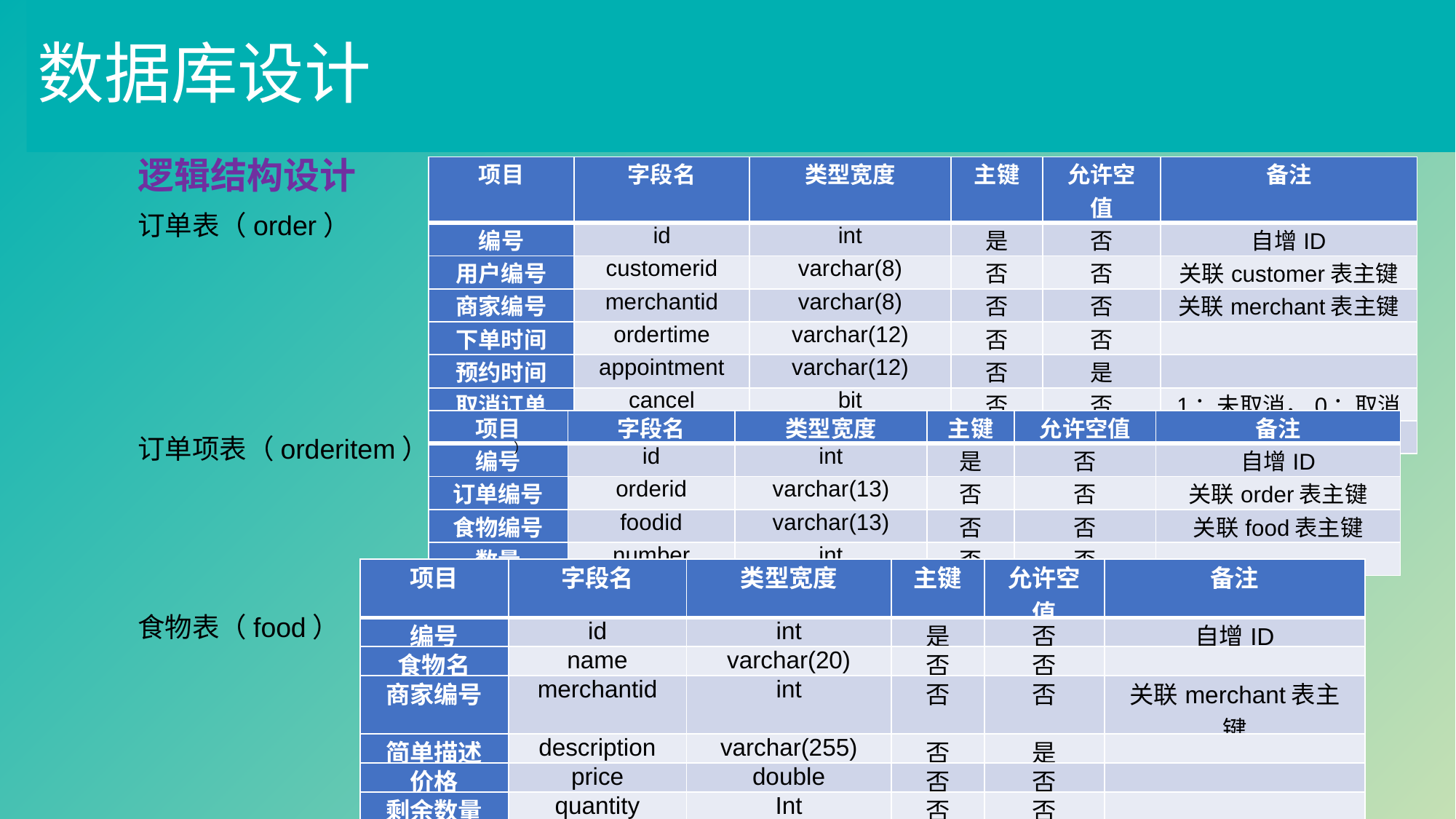

# 数据库设计
逻辑结构设计
订单表（order）

订单项表（orderitem）

食物表（food）

| 项目 | 字段名 | 类型宽度 | 主键 | 允许空值 | 备注 |
| --- | --- | --- | --- | --- | --- |
| 编号 | id | int | 是 | 否 | 自增ID |
| 用户编号 | customerid | varchar(8) | 否 | 否 | 关联customer表主键 |
| 商家编号 | merchantid | varchar(8) | 否 | 否 | 关联merchant表主键 |
| 下单时间 | ordertime | varchar(12) | 否 | 否 |  |
| 预约时间 | appointment | varchar(12) | 否 | 是 |  |
| 取消订单 | cancel | bit | 否 | 否 | 1：未取消，0：取消 |
| 关闭时间 | closetime | varchar(12) | 否 | 否 |  |
| 项目 | 字段名 | 类型宽度 | 主键 | 允许空值 | 备注 |
| --- | --- | --- | --- | --- | --- |
| 编号 | id | int | 是 | 否 | 自增ID |
| 订单编号 | orderid | varchar(13) | 否 | 否 | 关联order表主键 |
| 食物编号 | foodid | varchar(13) | 否 | 否 | 关联food表主键 |
| 数量 | number | int | 否 | 否 |  |
）

| 项目 | 字段名 | 类型宽度 | 主键 | 允许空值 | 备注 |
| --- | --- | --- | --- | --- | --- |
| 编号 | id | int | 是 | 否 | 自增ID |
| 食物名 | name | varchar(20) | 否 | 否 |  |
| 商家编号 | merchantid | int | 否 | 否 | 关联merchant表主键 |
| 简单描述 | description | varchar(255) | 否 | 是 |  |
| 价格 | price | double | 否 | 否 |  |
| 剩余数量 | quantity | Int | 否 | 否 |  |